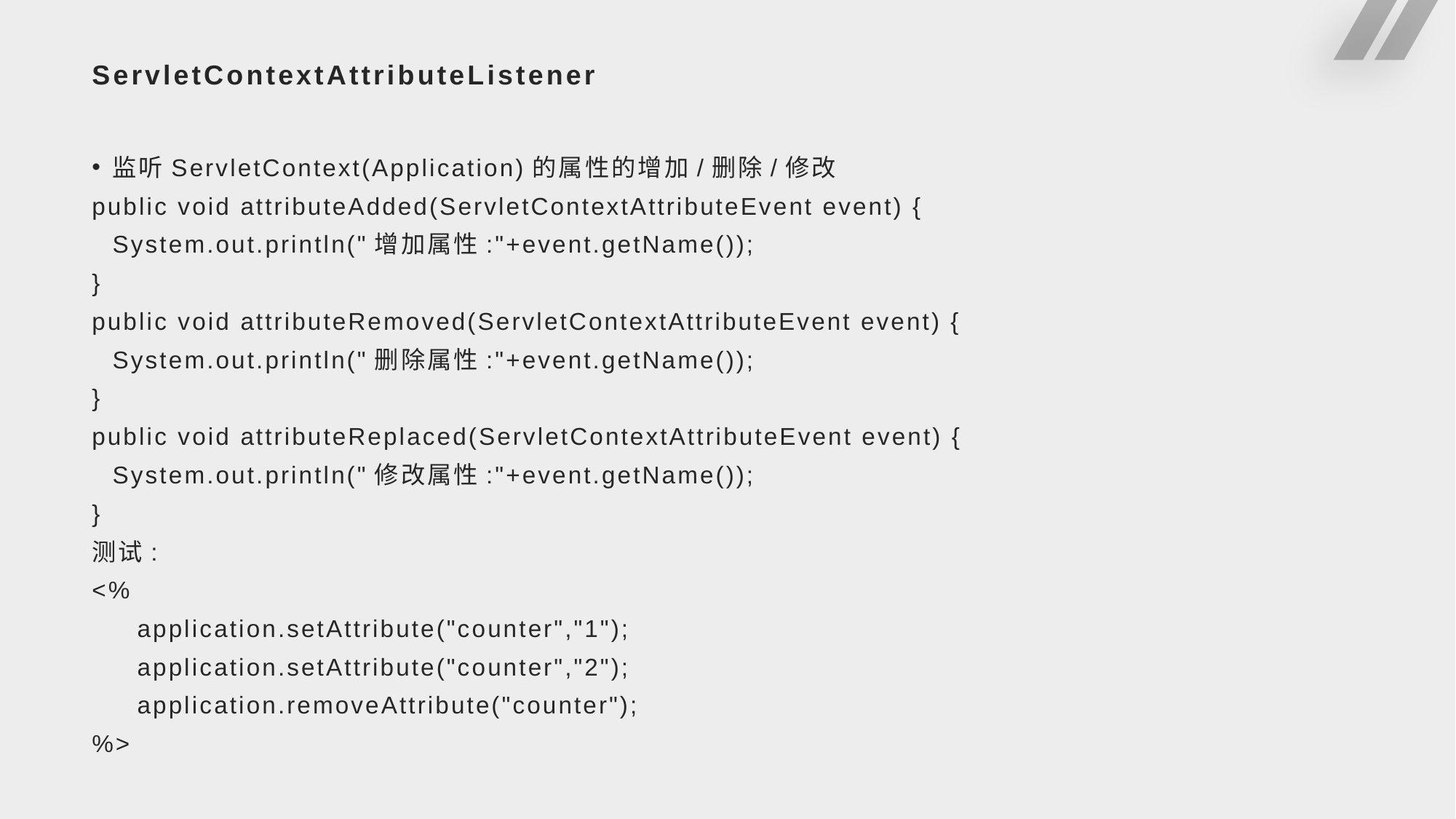

# ServletContextAttributeListener

监听ServletContext(Application)的属性的增加/删除/修改
public void attributeAdded(ServletContextAttributeEvent event) {
	System.out.println("增加属性:"+event.getName());
}
public void attributeRemoved(ServletContextAttributeEvent event) {
	System.out.println("删除属性:"+event.getName());
}
public void attributeReplaced(ServletContextAttributeEvent event) {
	System.out.println("修改属性:"+event.getName());
}
测试:
<%
     application.setAttribute("counter","1");
     application.setAttribute("counter","2");
     application.removeAttribute("counter");
%>